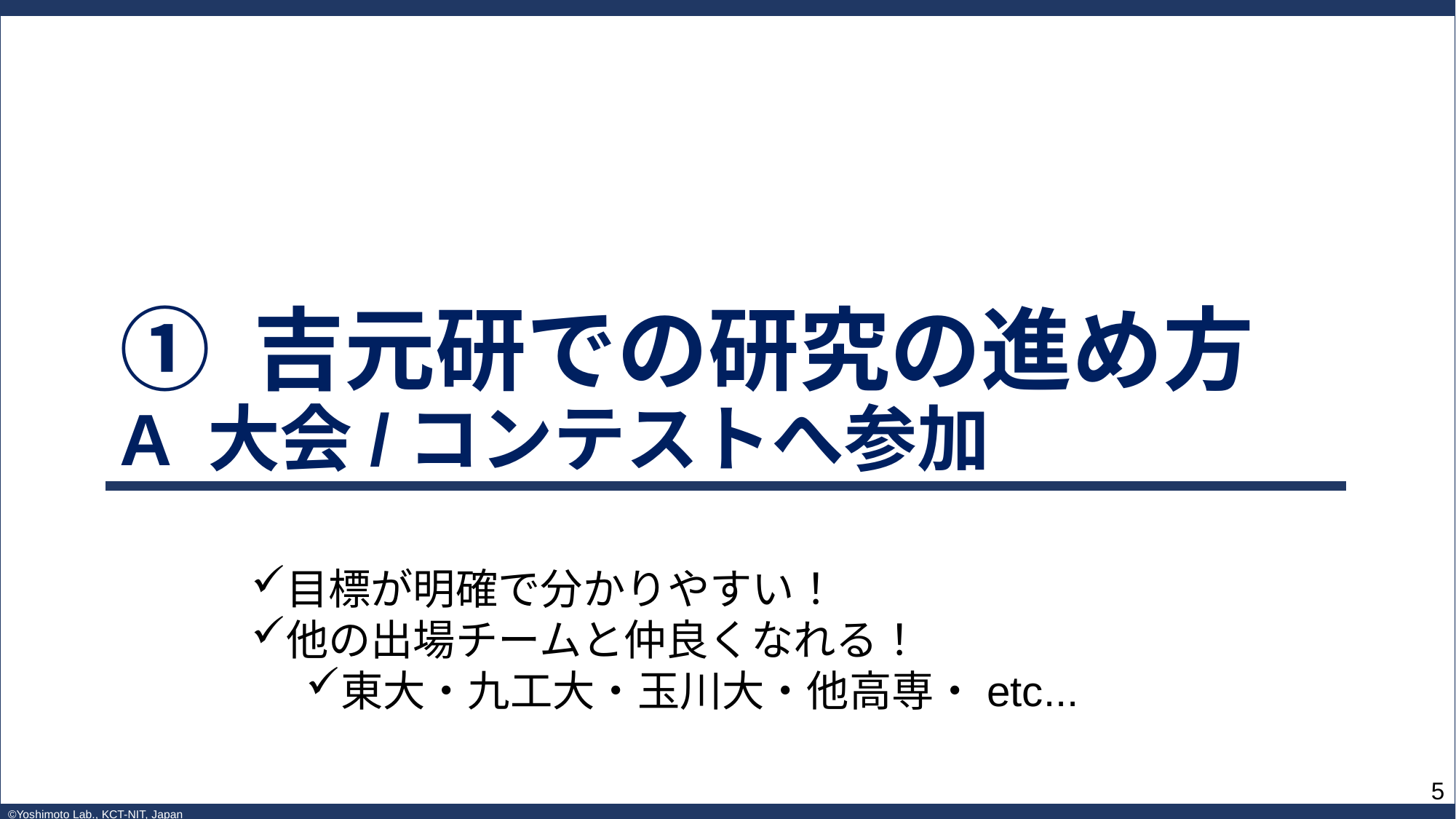

# ① 吉元研での研究の進め方 A 大会/コンテストへ参加
目標が明確で分かりやすい！
他の出場チームと仲良くなれる！
東大・九工大・玉川大・他高専・etc...
5